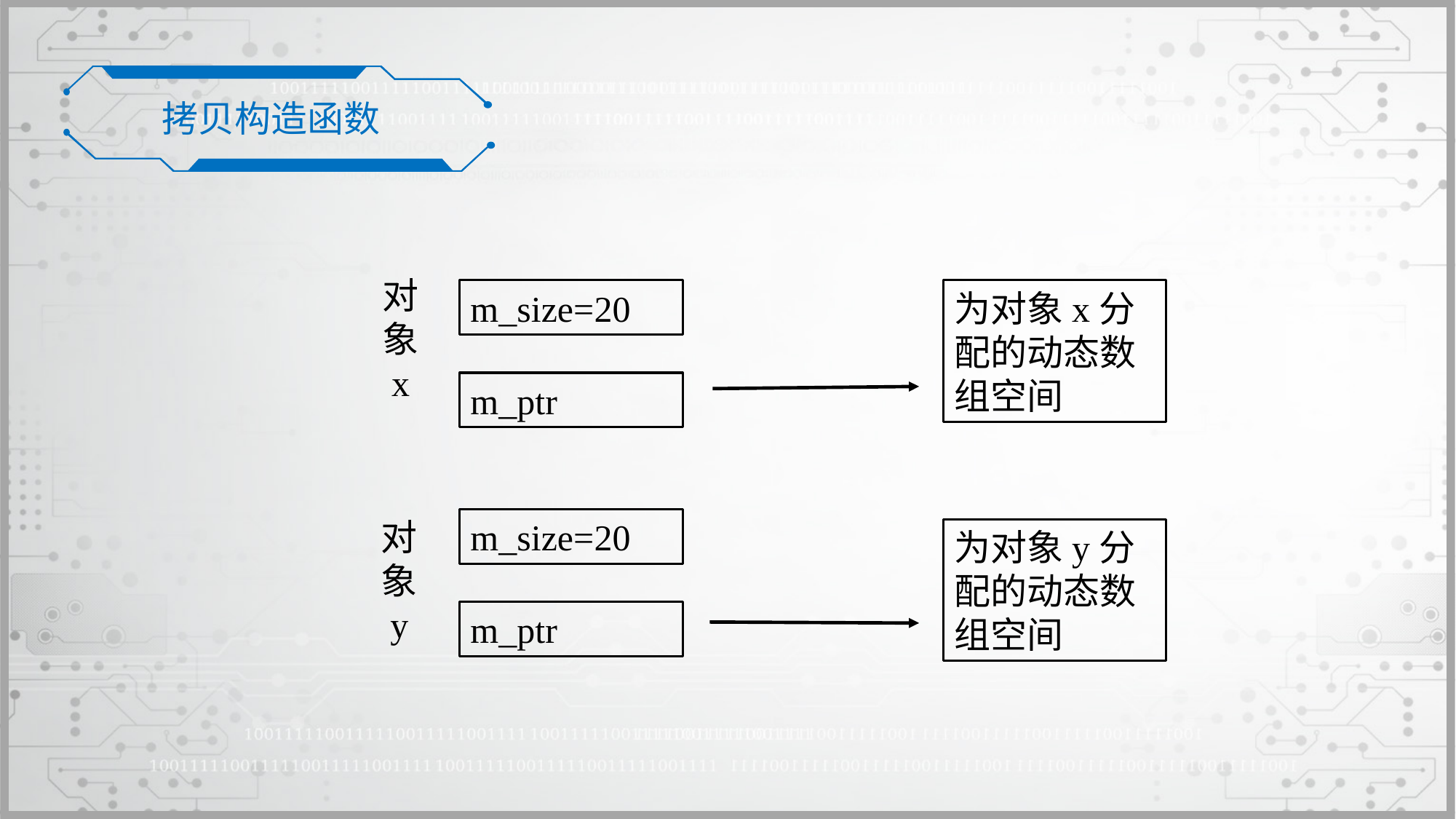

拷贝构造函数
对
象
x
m_size=20
为对象x分配的动态数组空间
m_ptr
对
象
y
m_size=20
为对象y分配的动态数组空间
m_ptr